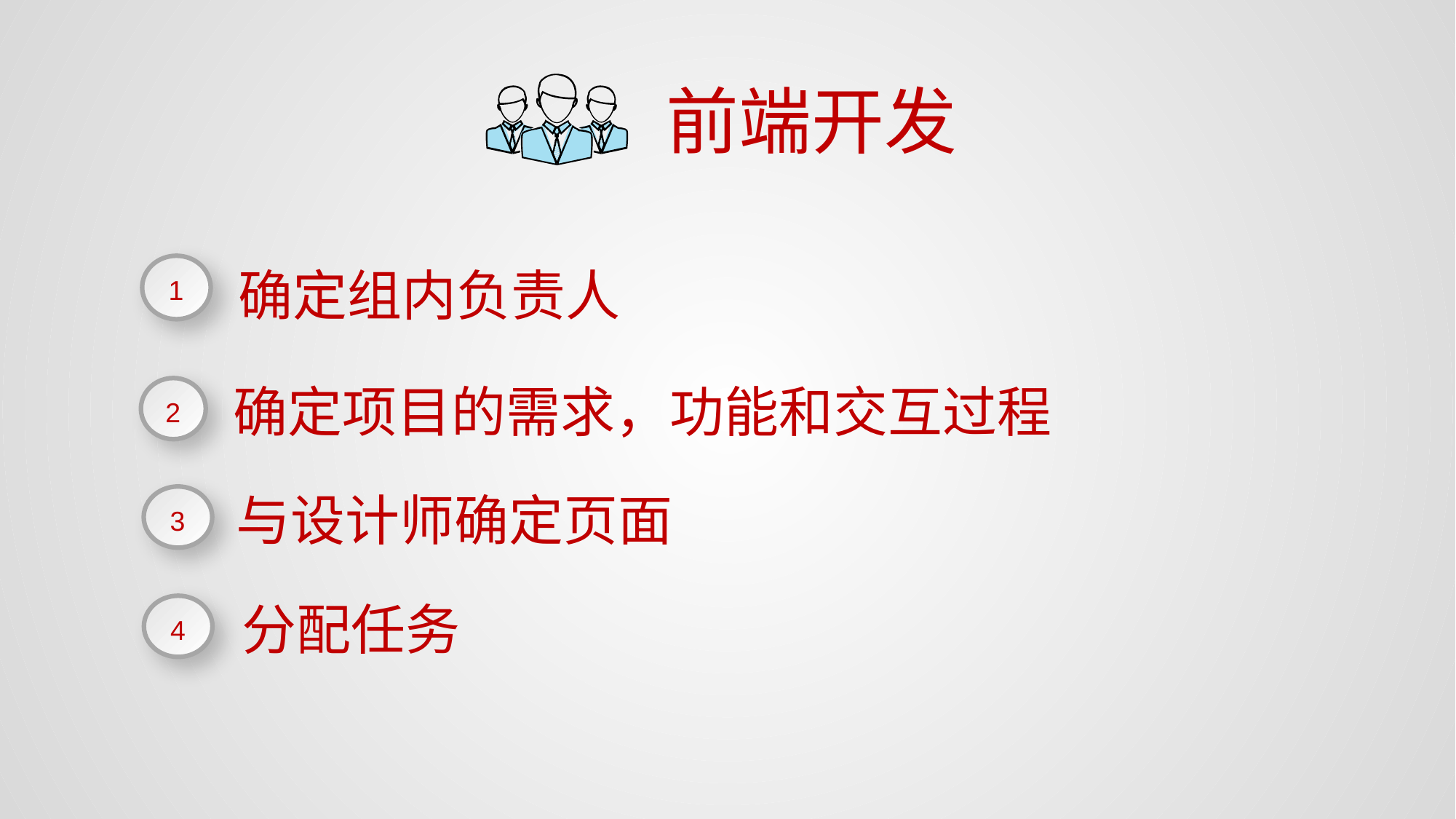

前端开发

确定组内负责人
1
确定项目的需求，功能和交互过程

2
与设计师确定页面

3
分配任务

4